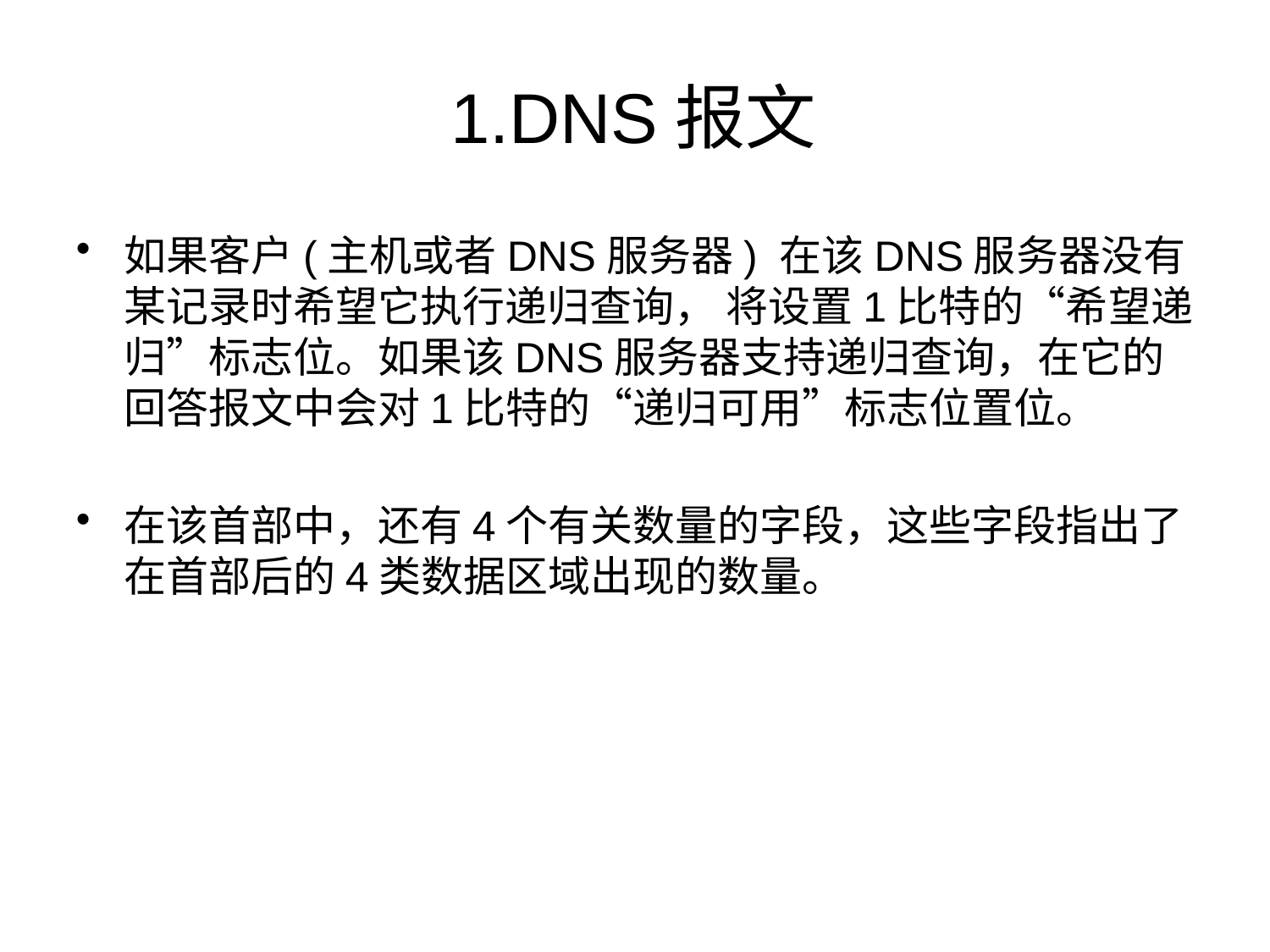

# 1.DNS报文
如果客户(主机或者DNS服务器) 在该DNS服务器没有某记录时希望它执行递归查询， 将设置1比特的“希望递归”标志位。如果该DNS服务器支持递归查询，在它的回答报文中会对1比特的“递归可用”标志位置位。

在该首部中，还有4个有关数量的字段，这些字段指出了在首部后的4类数据区域出现的数量。